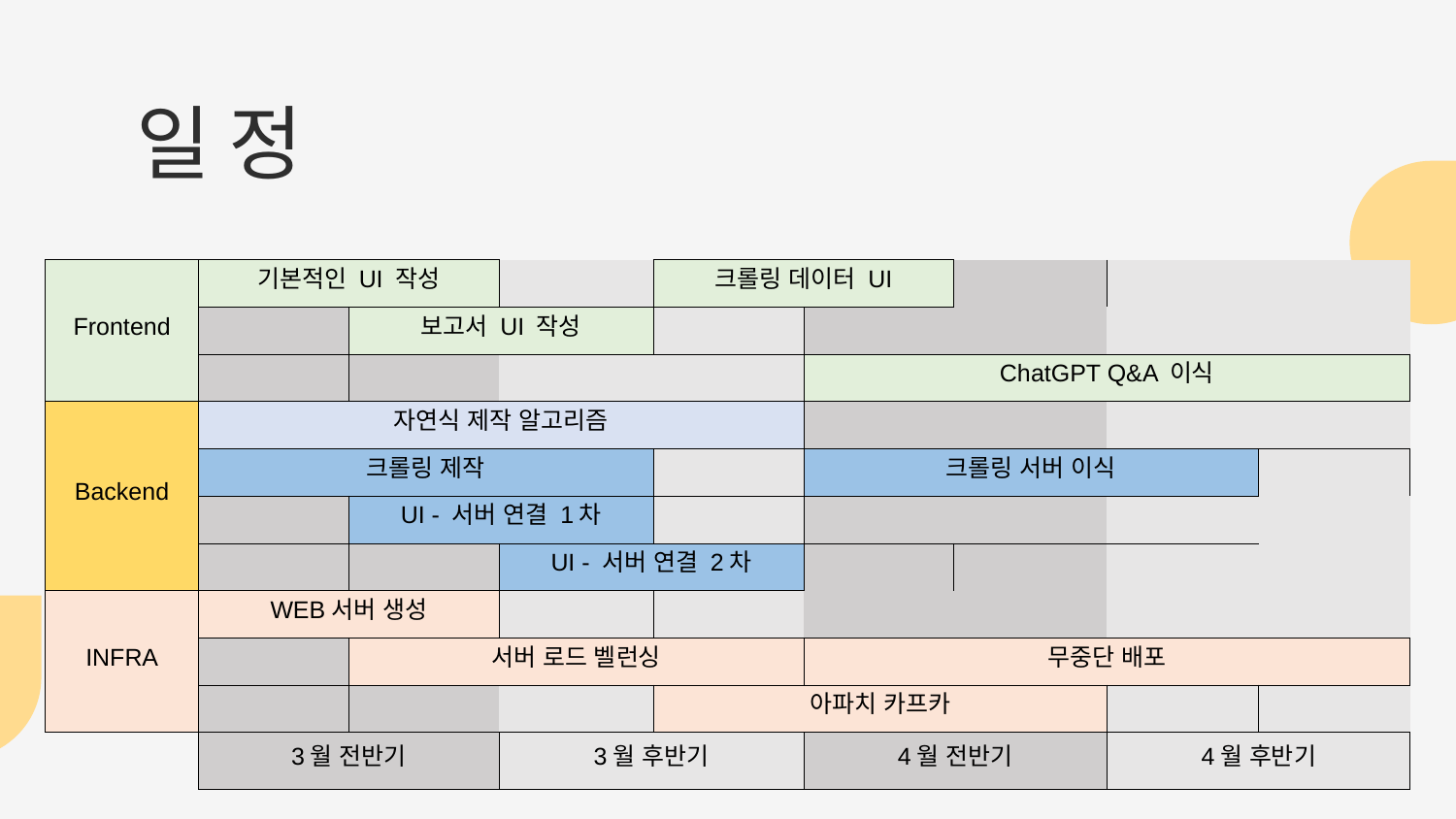

# 일 정

| Frontend | 기본적인 UI 작성 |  |  | 크롤링 데이터 UI |  |  |  |  |
| --- | --- | --- | --- | --- | --- | --- | --- | --- |
|  |  | 보고서 UI 작성 |  |  |  |  |  |  |
|  |  |  |  |  | ChatGPT Q&A 이식 |  |  |  |
| Backend | 자연식 제작 알고리즘 |  |  |  |  |  |  |  |
|  | 크롤링 제작 |  |  |  | 크롤링 서버 이식 |  |  |  |
|  |  | UI - 서버 연결 1차 |  |  |  |  |  |  |
|  |  |  | UI - 서버 연결 2차 |  |  |  |  |  |
| INFRA | WEB서버 생성 |  |  |  |  |  |  |  |
|  |  | 서버 로드 벨런싱 |  |  | 무중단 배포 |  |  |  |
|  |  |  |  | 아파치 카프카 |  |  |  |  |
|  | 3월 전반기 |  | 3월 후반기 |  | 4월 전반기 |  | 4월 후반기 |  |